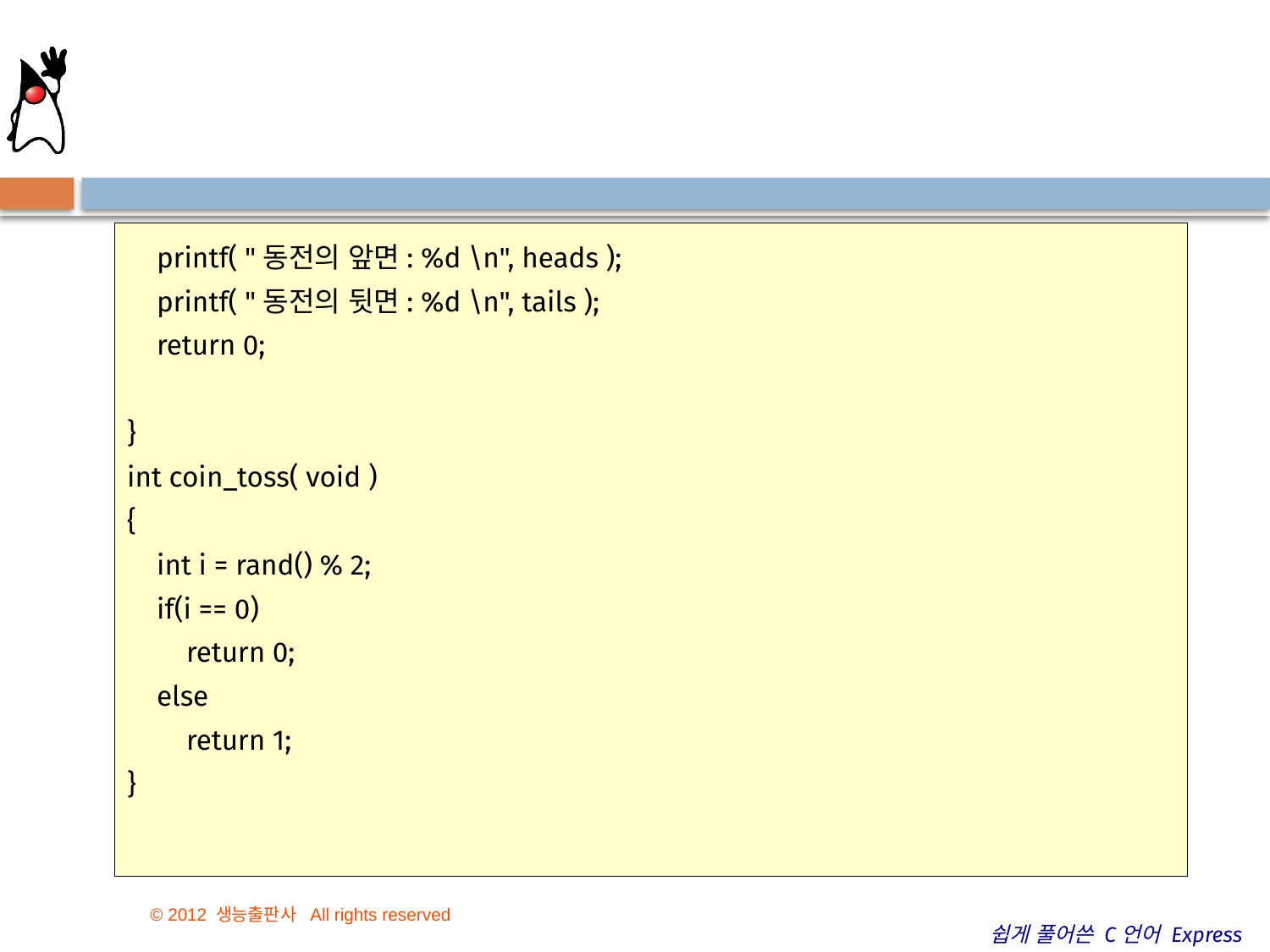

#
    printf( "동전의 앞면: %d \n", heads );
    printf( "동전의 뒷면: %d \n", tails );
    return 0;

}
int coin_toss( void )
{
    int i = rand() % 2;
    if(i == 0)
        return 0;
    else
        return 1;
}